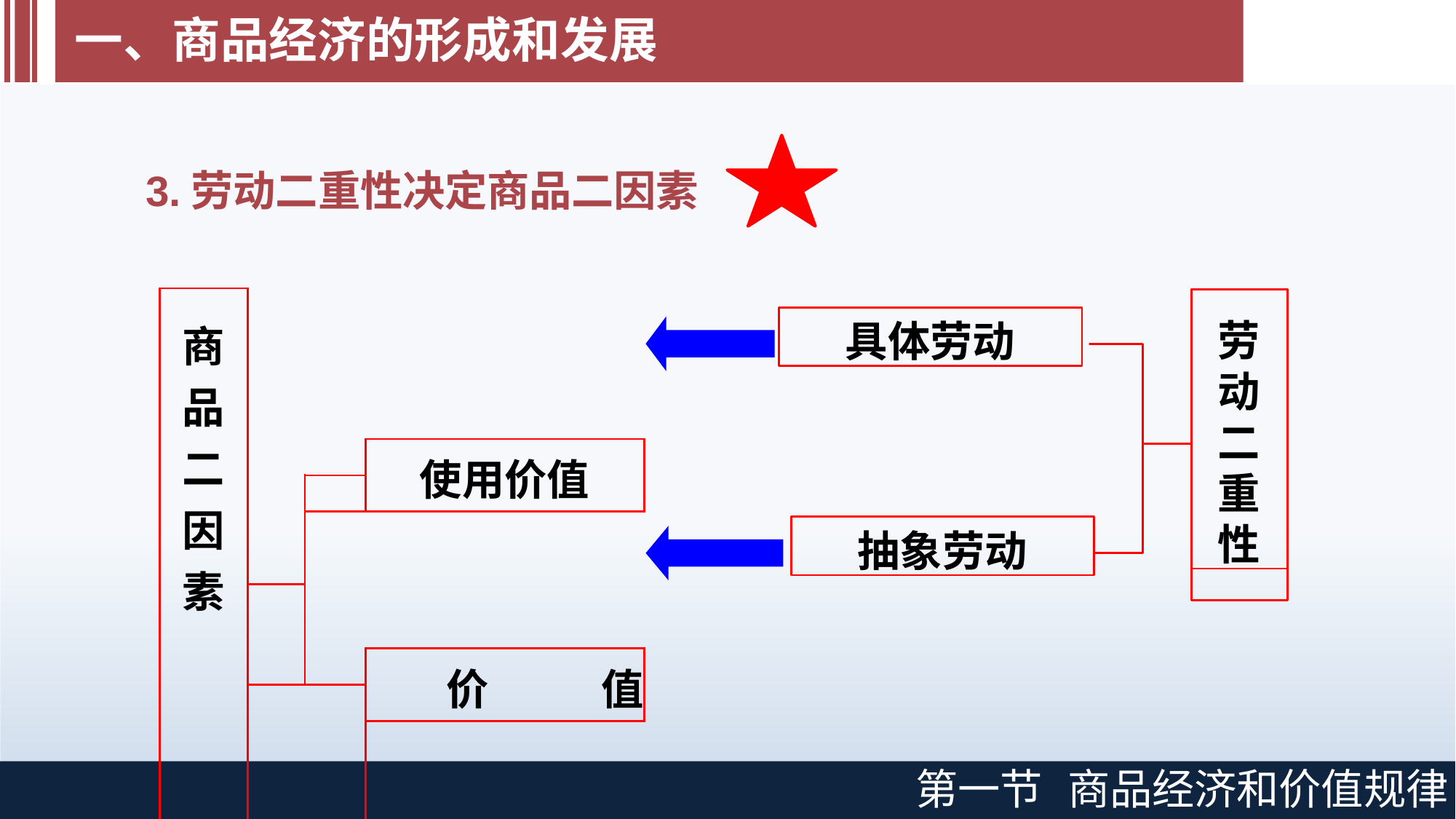

# 一、商品经济的形成和发展

3.劳动二重性决定商品二因素
| 商 品 二 因 素 |  |  |  |
| --- | --- | --- | --- |
|  |  |  | 使用价值 |
|  |  |  |  |
|  |  |  |  |
|  |  |  |  |
|  |  |  | 价 值 |
|  |  |  |  |
|  |  |  |  |

劳 动 二 重 性
具体劳动

抽象劳动

第一节
商品经济和价值规律